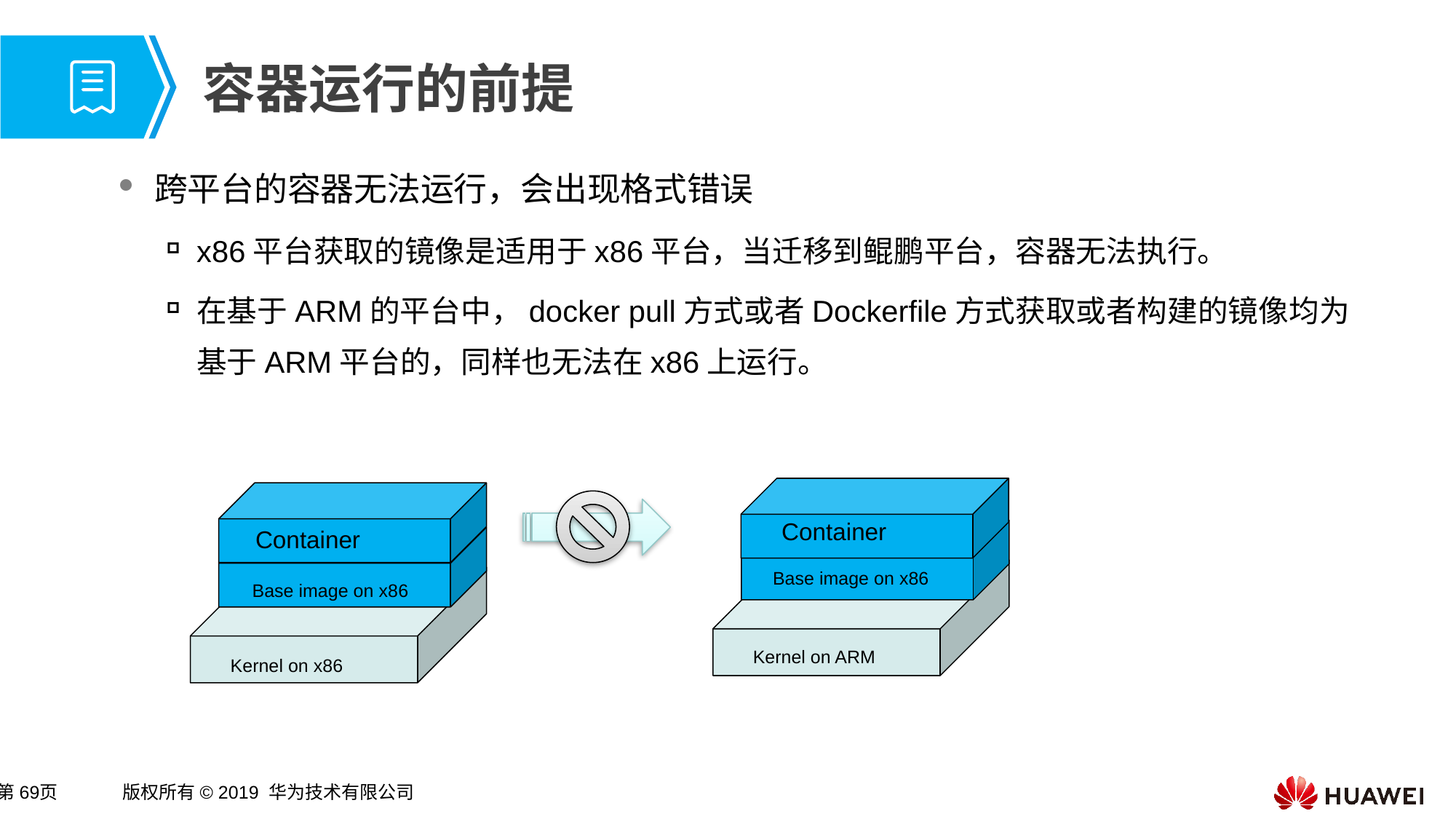

# 容器运行的前提
跨平台的容器无法运行，会出现格式错误
x86平台获取的镜像是适用于x86平台，当迁移到鲲鹏平台，容器无法执行。
在基于ARM的平台中，docker pull方式或者Dockerfile方式获取或者构建的镜像均为基于ARM平台的，同样也无法在x86上运行。

Container
Container

Base image on x86

Base image on x86
Kernel on ARM
Kernel on x86